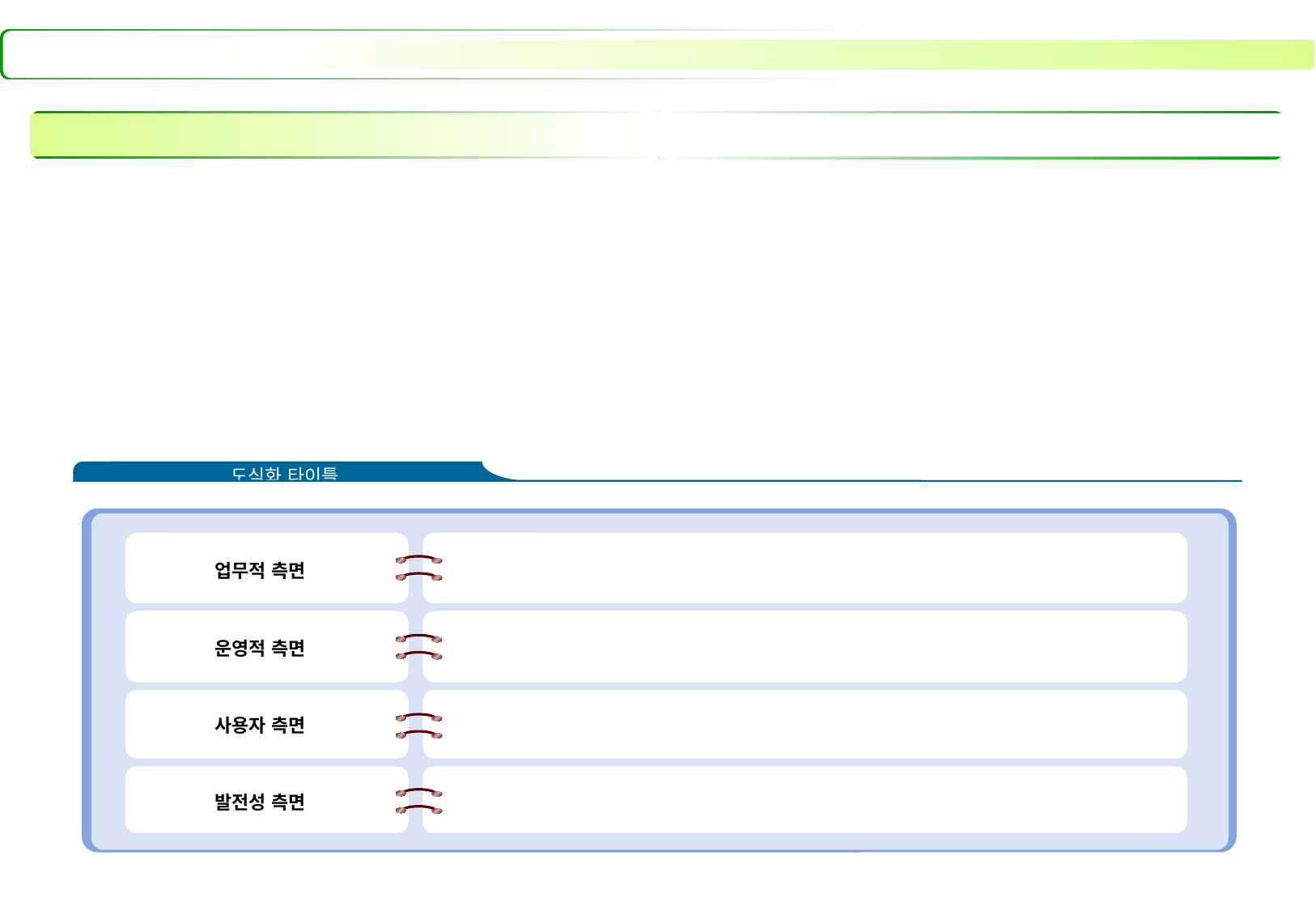

도식화 타이틀

업무적 측면

운영적 측면

사용자 측면

발전성 측면